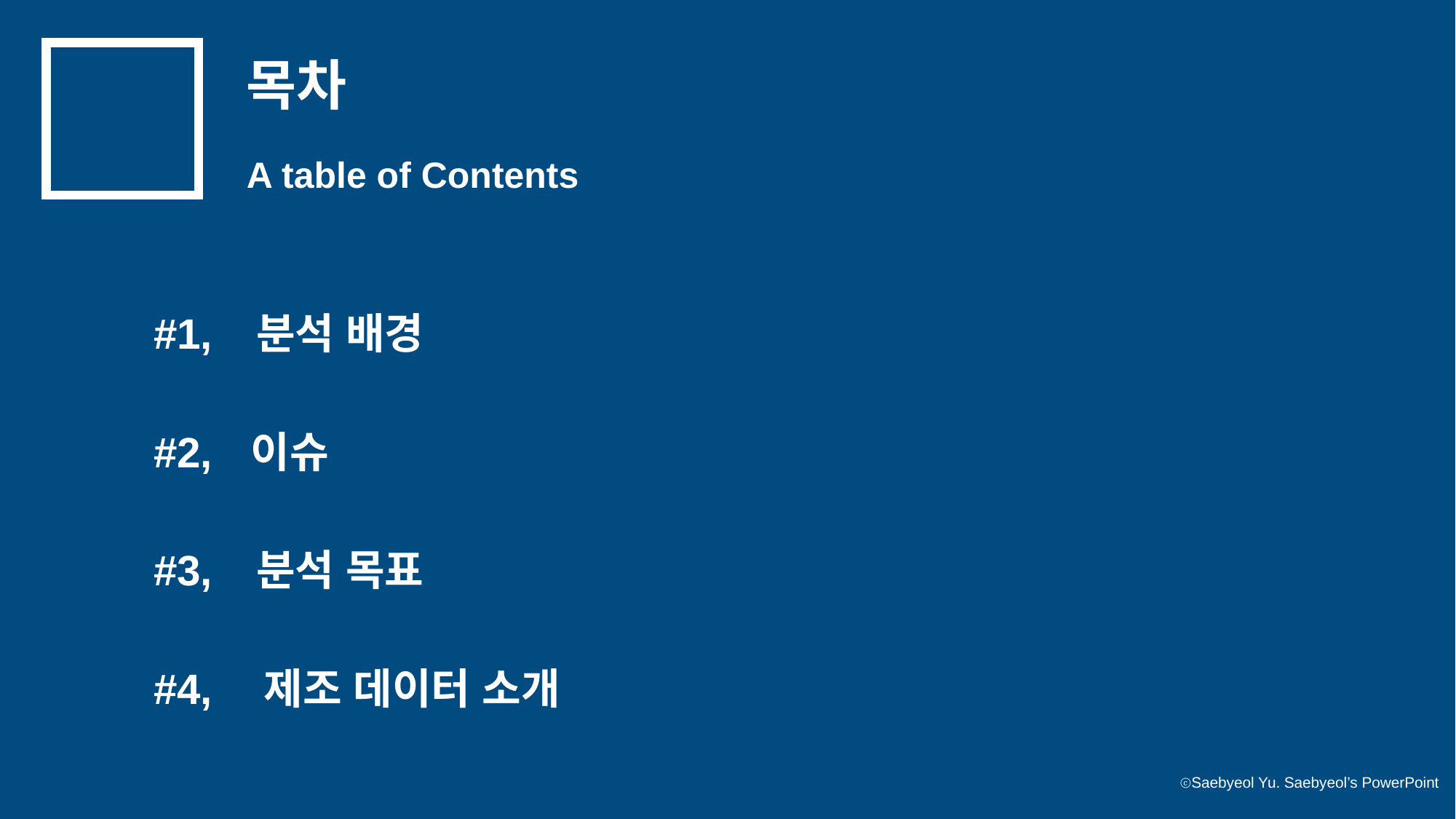

목차
A table of Contents
#1,
분석 배경

#2,
이슈
#3,
분석 목표
#4,
제조 데이터 소개